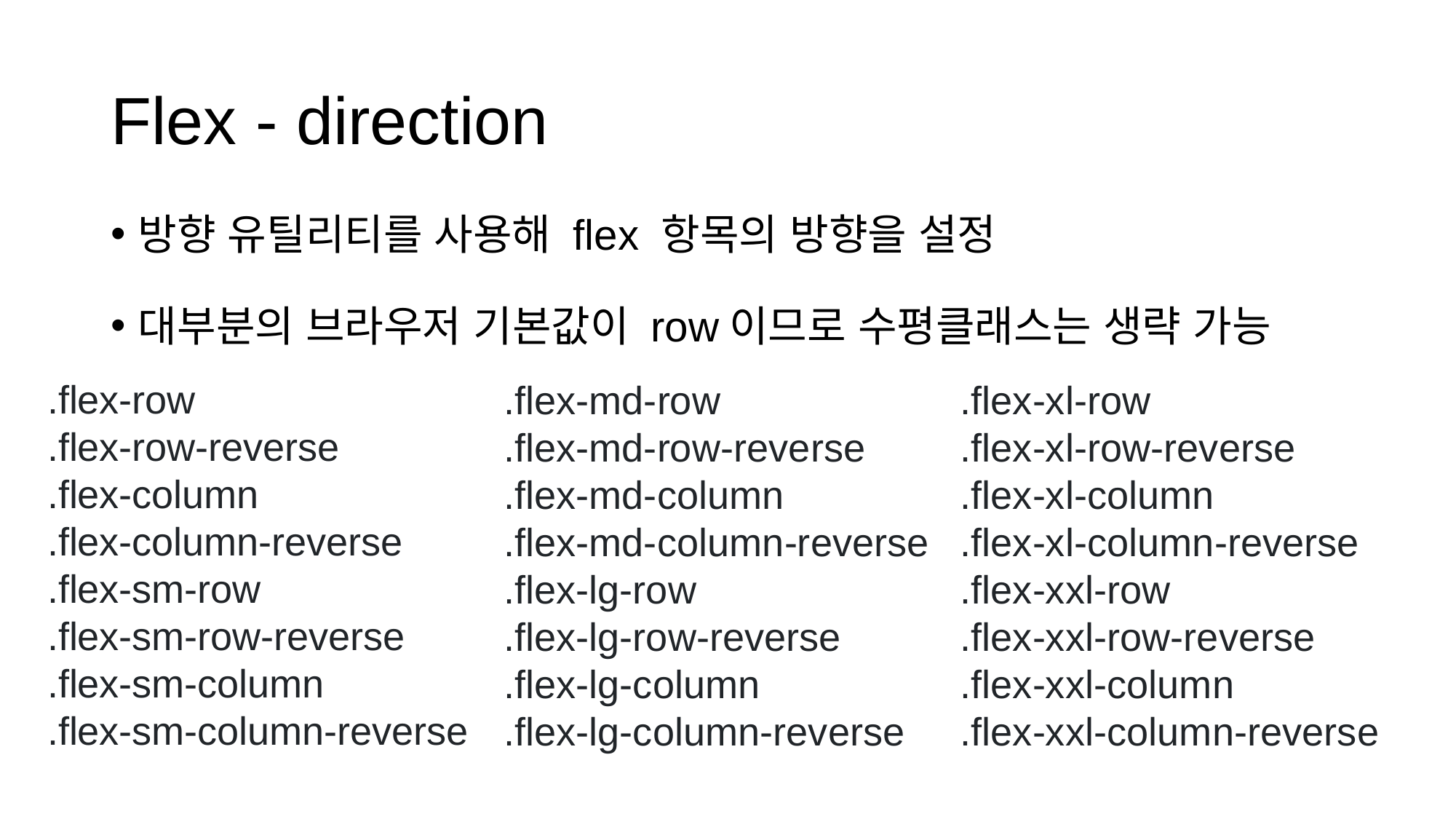

# Flex - direction
방향 유틸리티를 사용해 flex 항목의 방향을 설정
대부분의 브라우저 기본값이 row이므로 수평클래스는 생략 가능
.flex-row
.flex-row-reverse
.flex-column
.flex-column-reverse
.flex-sm-row
.flex-sm-row-reverse
.flex-sm-column
.flex-sm-column-reverse

.flex-md-row
.flex-md-row-reverse
.flex-md-column
.flex-md-column-reverse
.flex-lg-row
.flex-lg-row-reverse
.flex-lg-column
.flex-lg-column-reverse
.flex-xl-row
.flex-xl-row-reverse
.flex-xl-column
.flex-xl-column-reverse
.flex-xxl-row
.flex-xxl-row-reverse
.flex-xxl-column
.flex-xxl-column-reverse